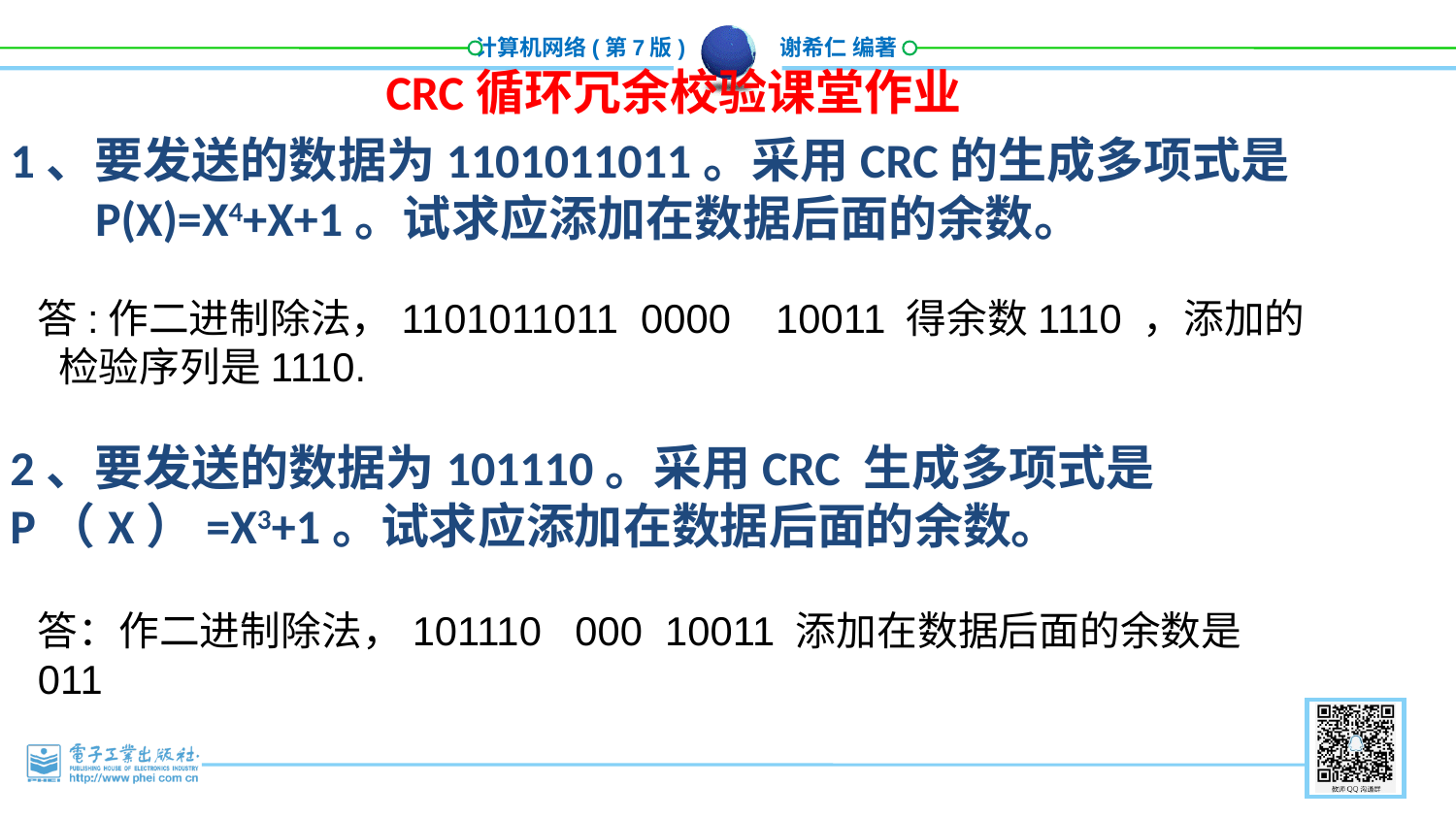

CRC循环冗余校验课堂作业
1、要发送的数据为1101011011。采用CRC的生成多项式是P(X)=X4+X+1。试求应添加在数据后面的余数。
   答:作二进制除法，1101011011  0000    10011 得余数1110 ，添加的检验序列是1110.
2、要发送的数据为101110。采用CRC 生成多项式是P（X）=X3+1。试求应添加在数据后面的余数。
答：作二进制除法，101110   000  10011 添加在数据后面的余数是011